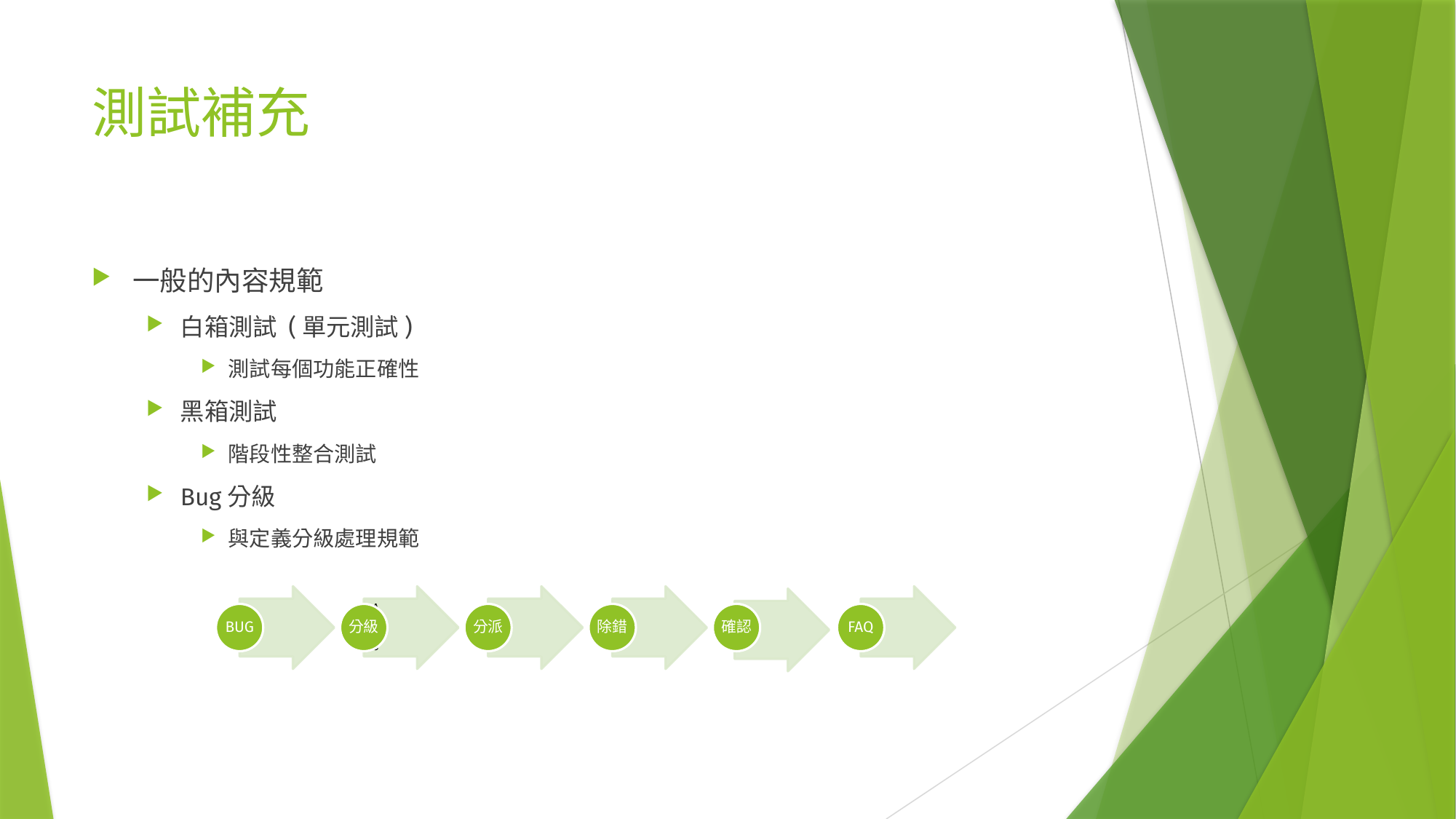

# 測試補充
一般的內容規範
白箱測試 (單元測試)
測試每個功能正確性
黑箱測試
階段性整合測試
Bug分級
與定義分級處理規範

BUG
A
B
C
S
分級

分派
除錯
確認
FAQ